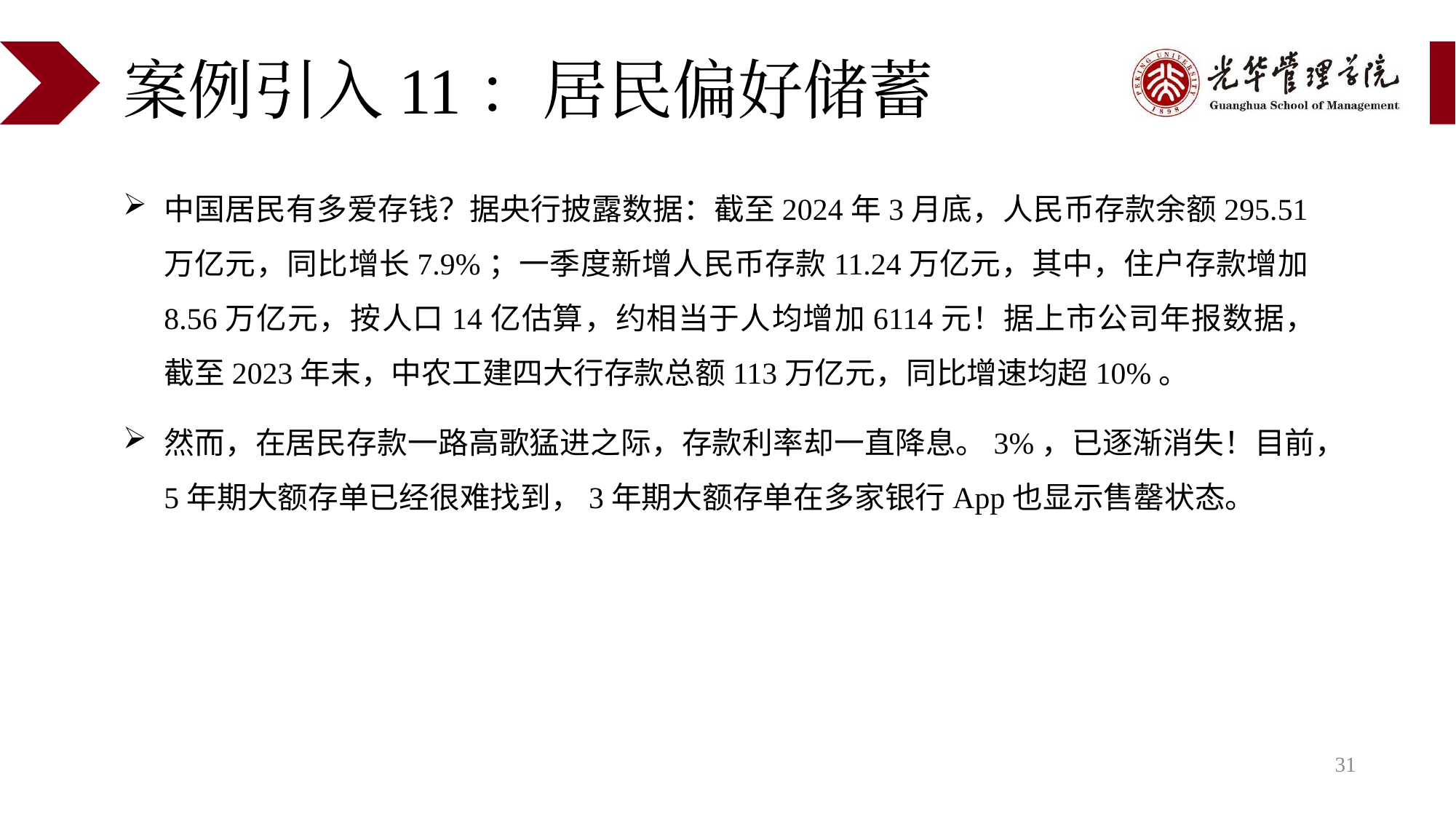

# 案例引入11：居民偏好储蓄
中国居民有多爱存钱？据央行披露数据：截至2024年3月底，人民币存款余额295.51万亿元，同比增长7.9%；一季度新增人民币存款11.24万亿元，其中，住户存款增加8.56万亿元，按人口14亿估算，约相当于人均增加6114元！据上市公司年报数据，截至2023年末，中农工建四大行存款总额113万亿元，同比增速均超10%。
然而，在居民存款一路高歌猛进之际，存款利率却一直降息。3%，已逐渐消失！目前，5年期大额存单已经很难找到，3年期大额存单在多家银行App也显示售罄状态。
31